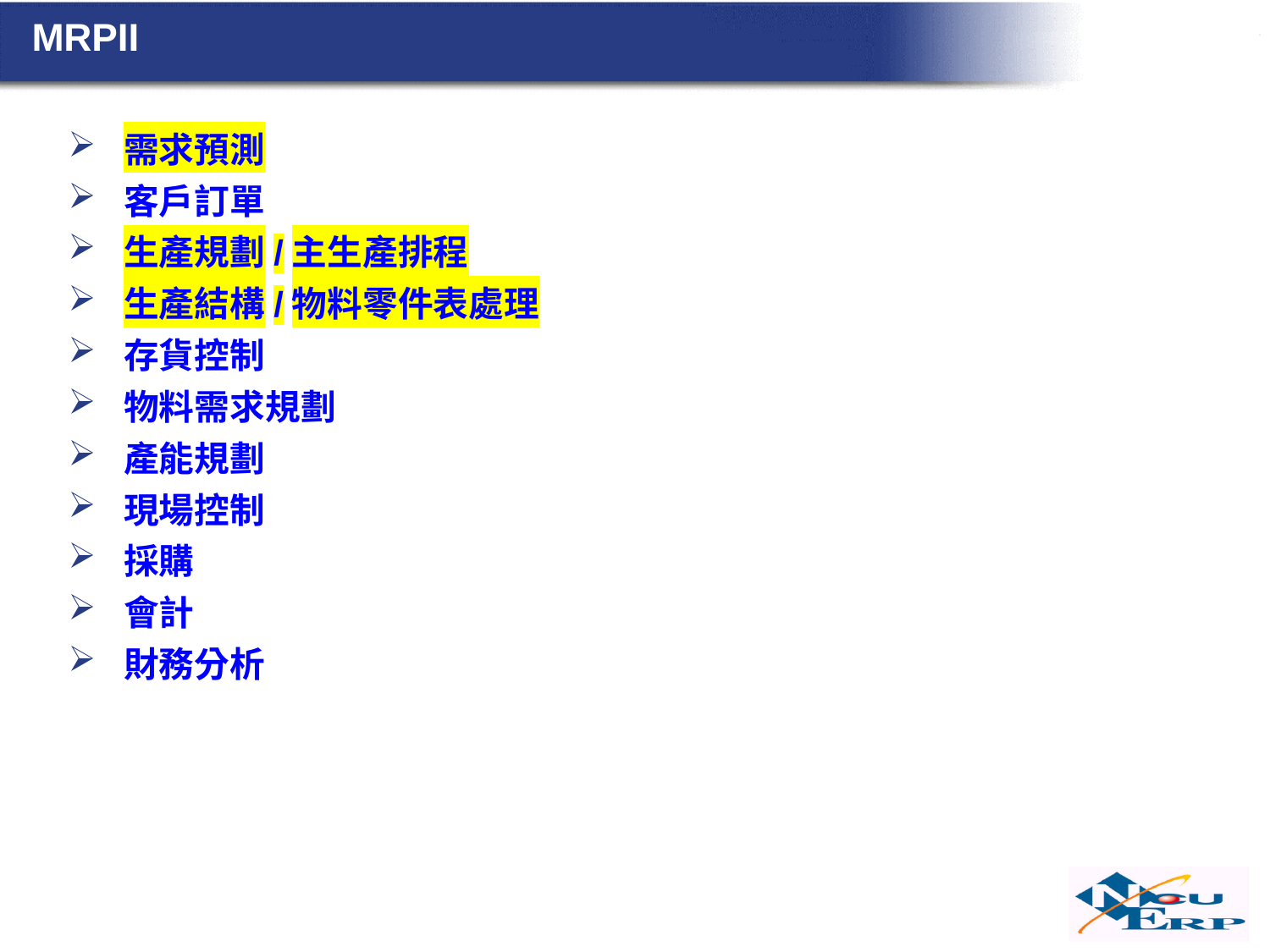

# MRPII
需求預測
客戶訂單
生產規劃/主生產排程
生產結構/物料零件表處理
存貨控制
物料需求規劃
產能規劃
現場控制
採購
會計
財務分析